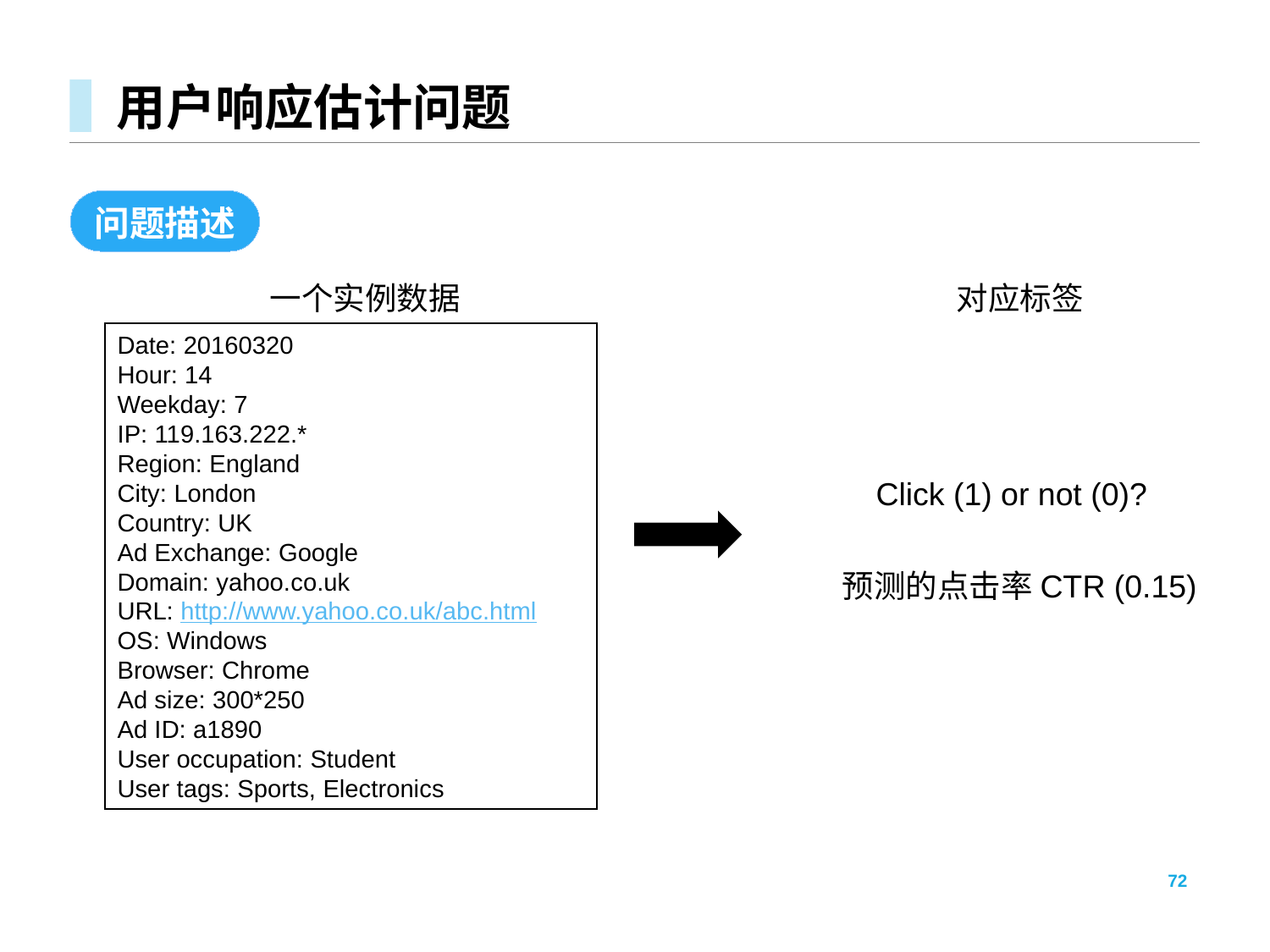

# 用户响应估计问题
问题描述
一个实例数据
对应标签
Date: 20160320
Hour: 14
Weekday: 7
IP: 119.163.222.*
Region: England
City: London
Country: UK
Ad Exchange: Google
Domain: yahoo.co.uk
URL: http://www.yahoo.co.uk/abc.html
OS: Windows
Browser: Chrome
Ad size: 300*250
Ad ID: a1890
User occupation: Student
User tags: Sports, Electronics
Click (1) or not (0)?

预测的点击率CTR (0.15)

72